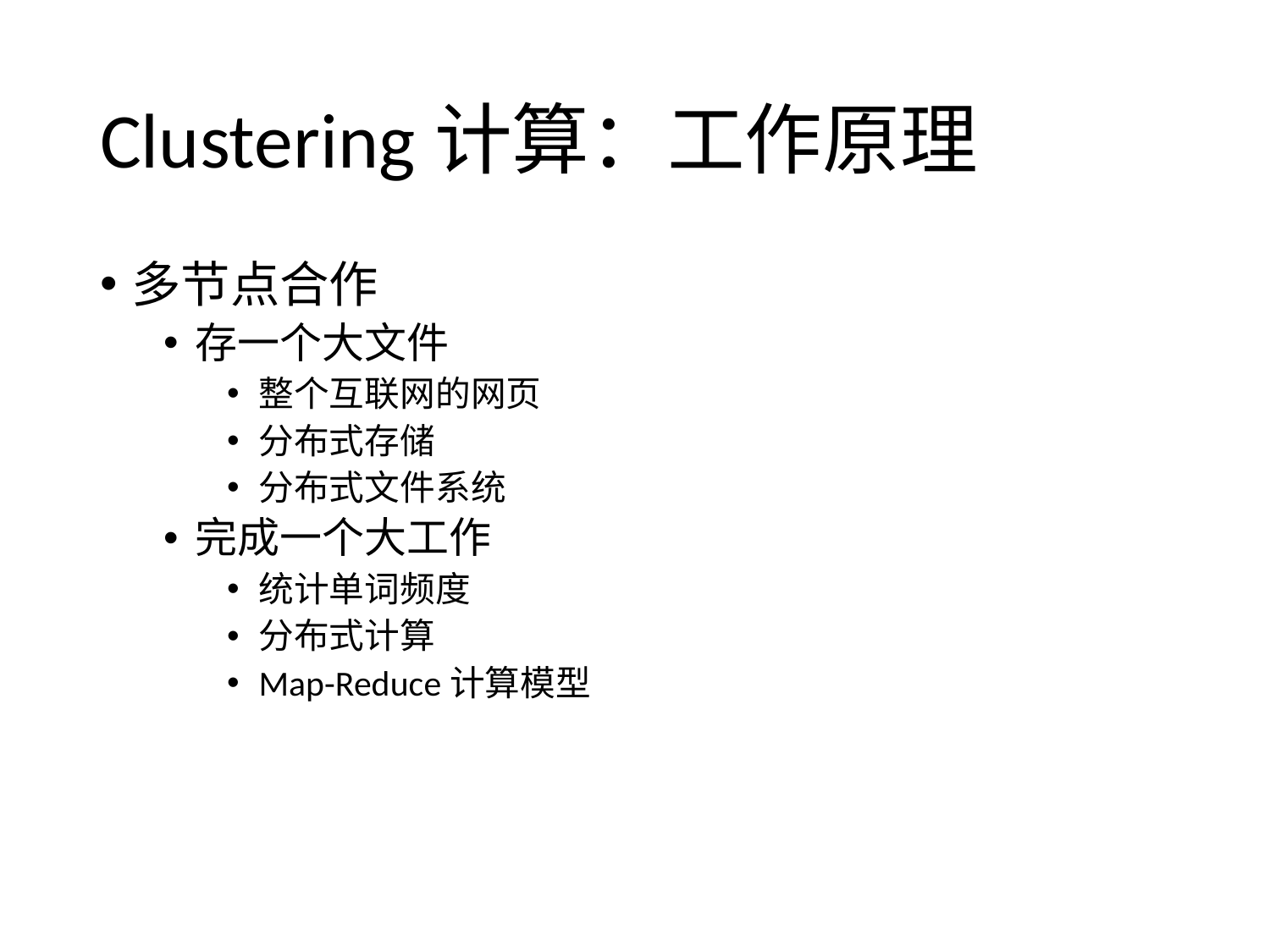

# Clustering计算：工作原理
多节点合作
存一个大文件
整个互联网的网页
分布式存储
分布式文件系统
完成一个大工作
统计单词频度
分布式计算
Map-Reduce计算模型